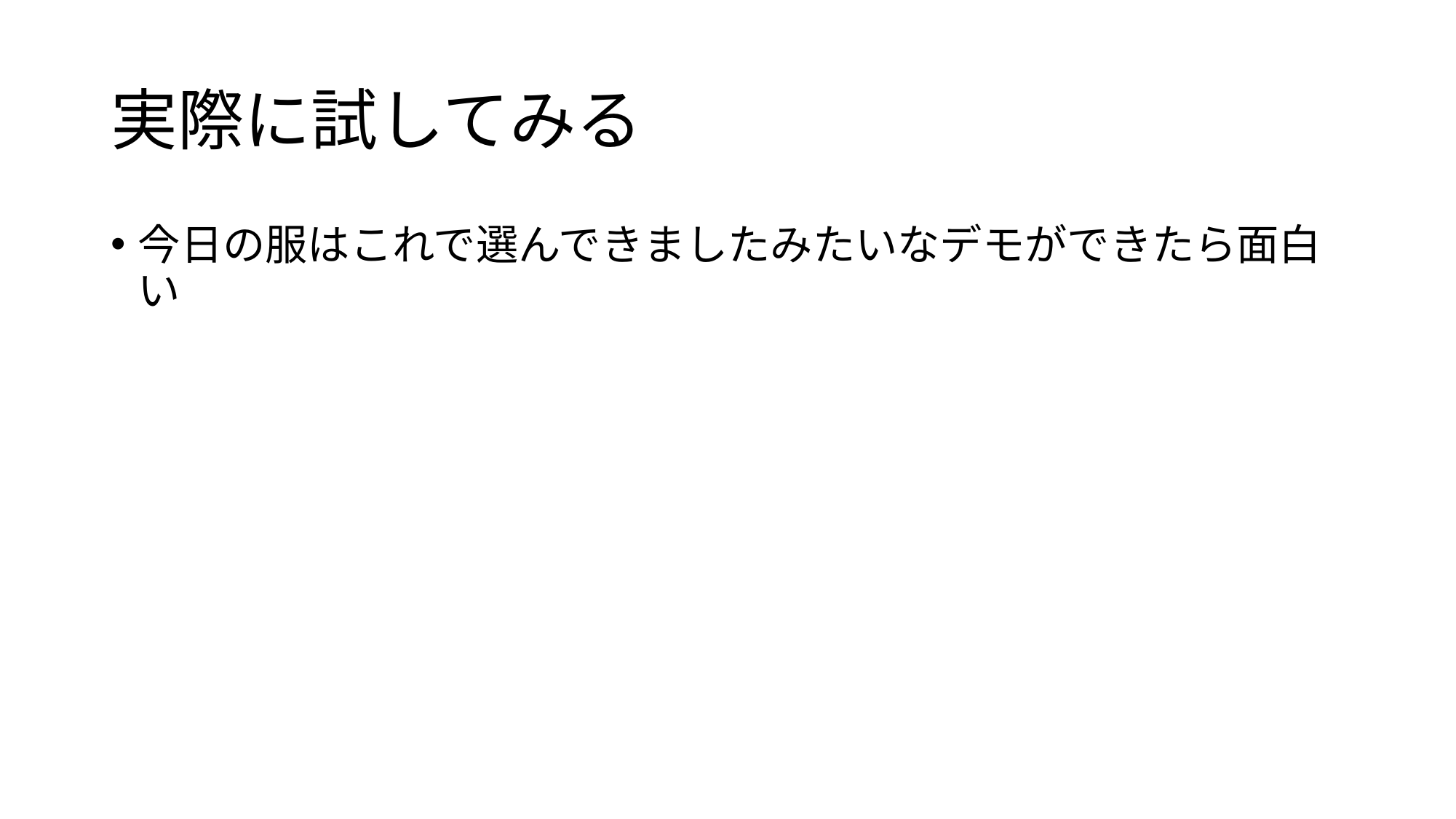

# 実際に試してみる
今日の服はこれで選んできましたみたいなデモができたら面白い